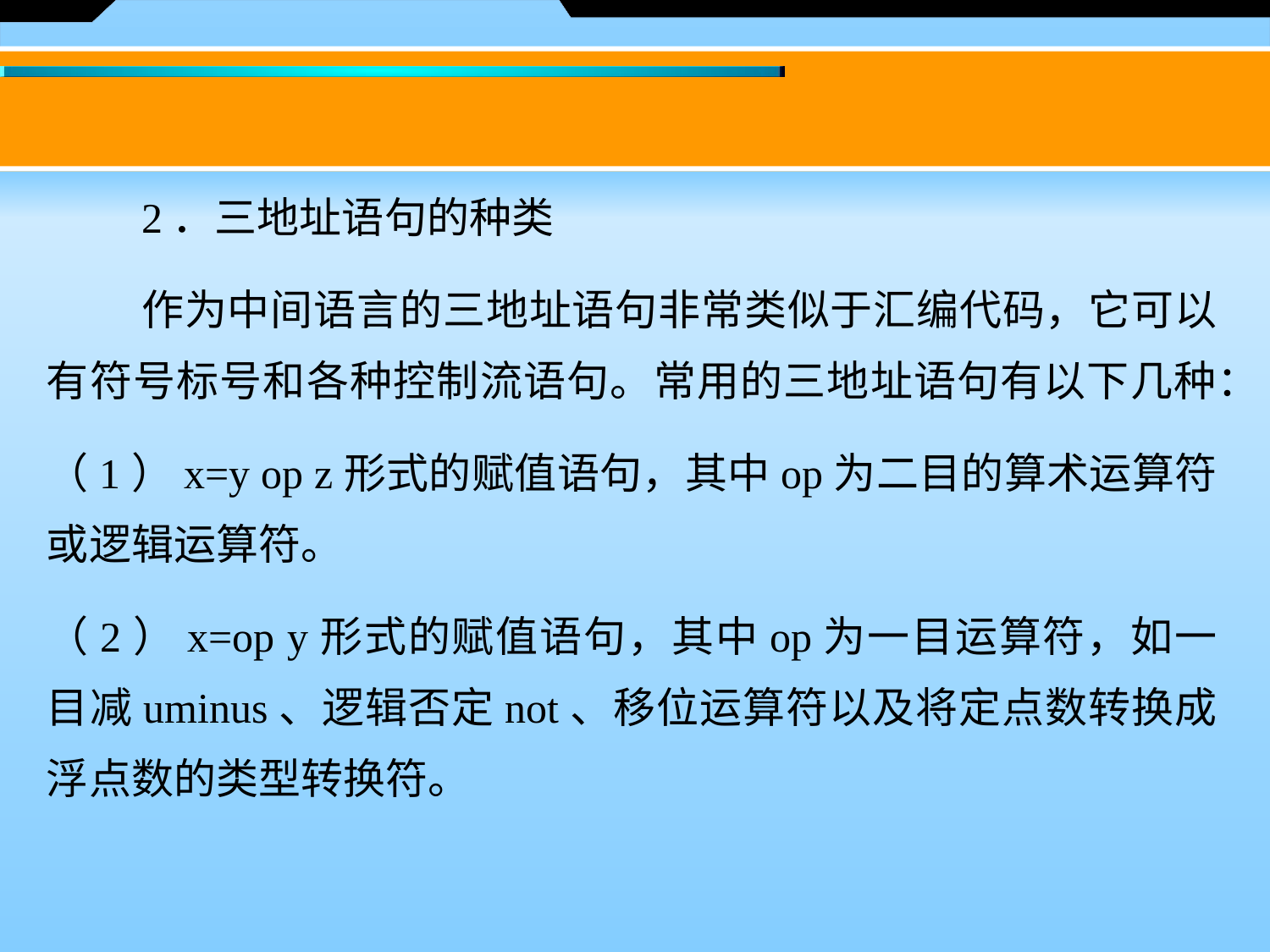

2．三地址语句的种类
    　作为中间语言的三地址语句非常类似于汇编代码，它可以有符号标号和各种控制流语句。常用的三地址语句有以下几种：
（1）x=y op z形式的赋值语句，其中op为二目的算术运算符或逻辑运算符。
（2）x=op y形式的赋值语句，其中op为一目运算符，如一目减uminus、逻辑否定not、移位运算符以及将定点数转换成浮点数的类型转换符。